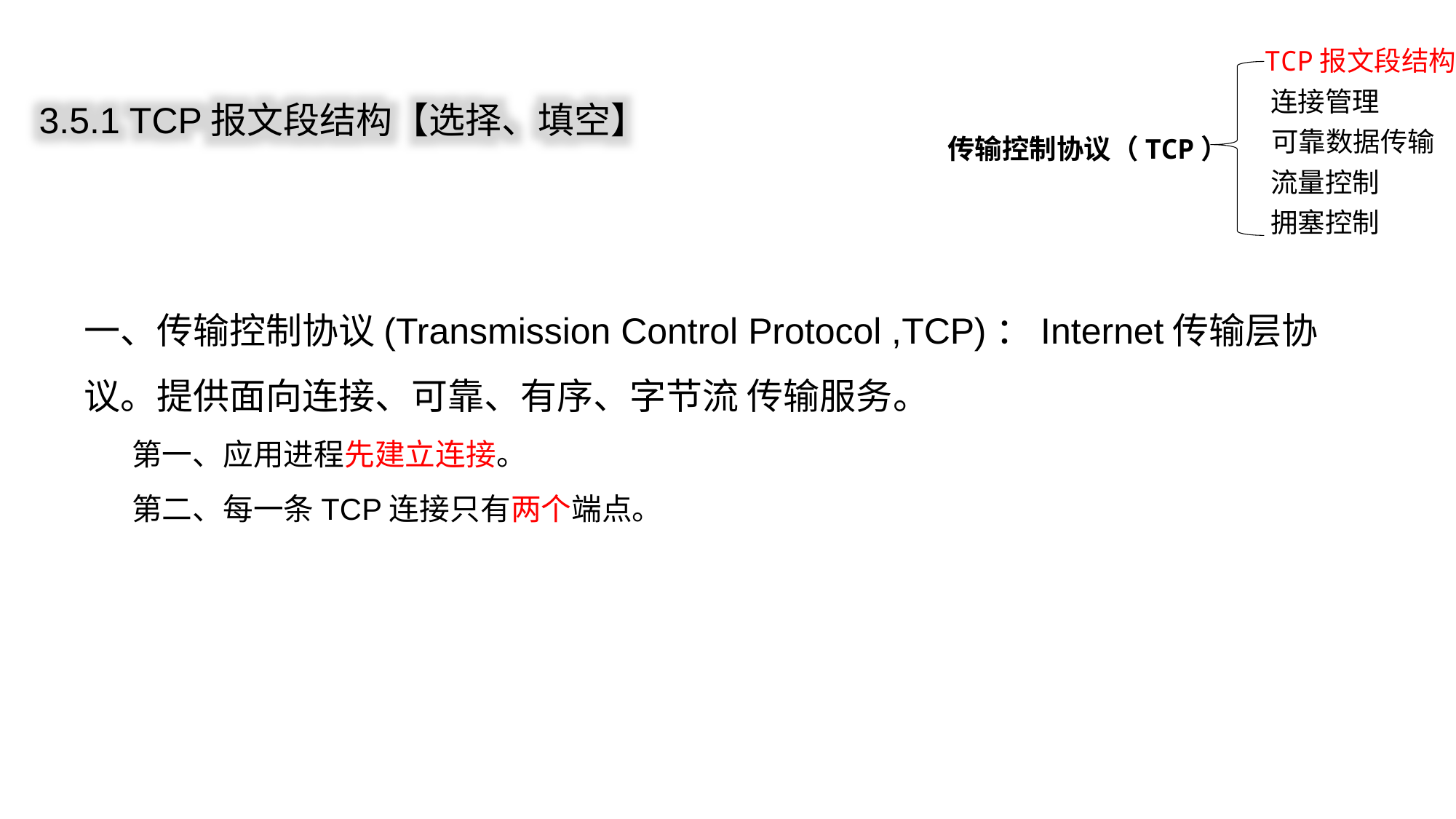

TCP报文段结构

连接管理
传输控制协议（TCP）
可靠数据传输
流量控制
拥塞控制
3.5.1 TCP报文段结构【选择、填空】
一、传输控制协议(Transmission Control Protocol ,TCP)：Internet传输层协议。提供面向连接、可靠、有序、字节流 传输服务。
      第一、应用进程先建立连接。
      第二、每一条TCP连接只有两个端点。